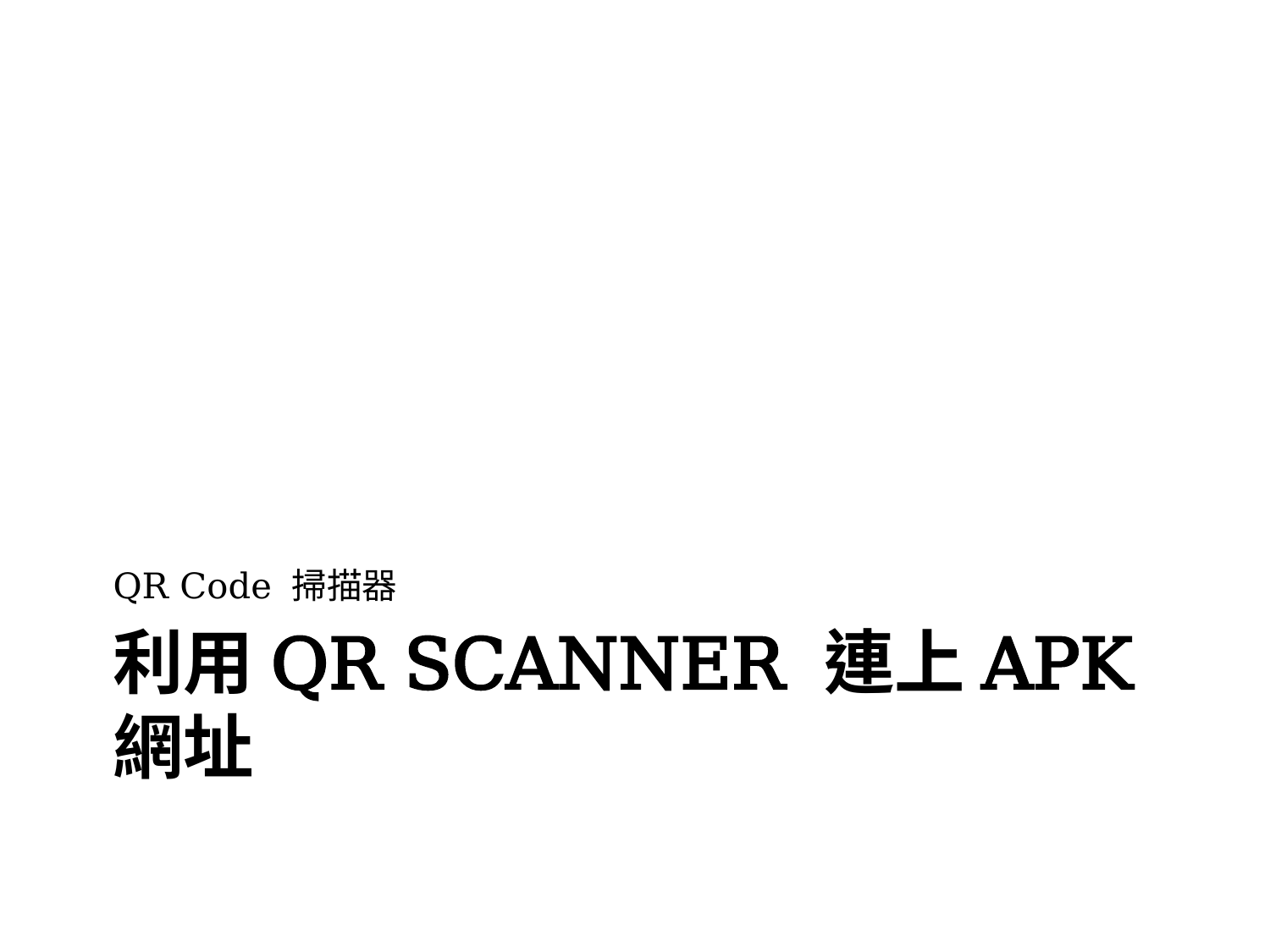

QR Code 掃描器
# 利用qr scanner 連上apk網址